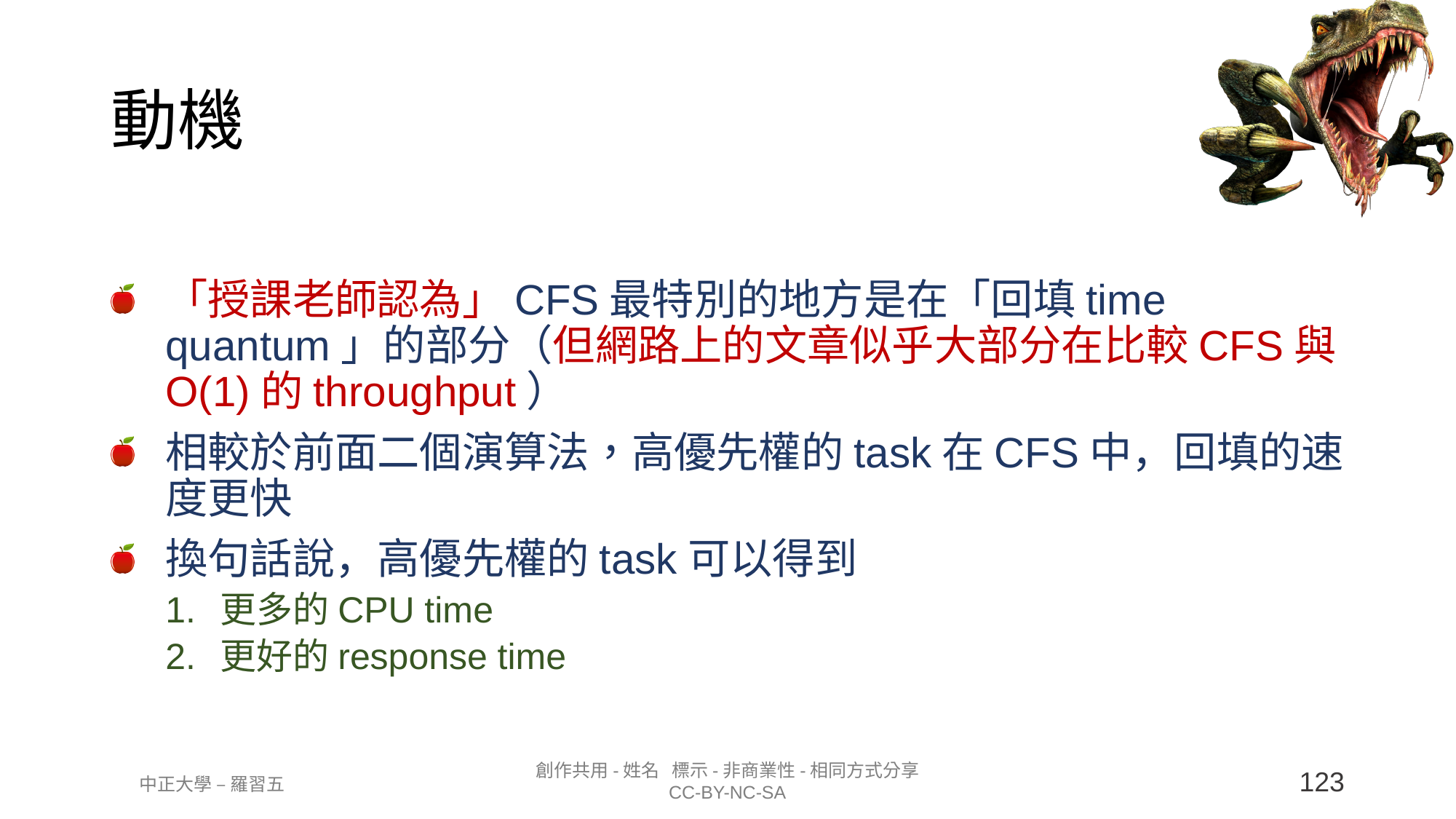

# 動機
「授課老師認為」CFS最特別的地方是在「回填time quantum」的部分（但網路上的文章似乎大部分在比較CFS與O(1)的throughput）
相較於前面二個演算法，高優先權的task在CFS中，回填的速度更快
換句話說，高優先權的task可以得到
更多的CPU time
更好的response time